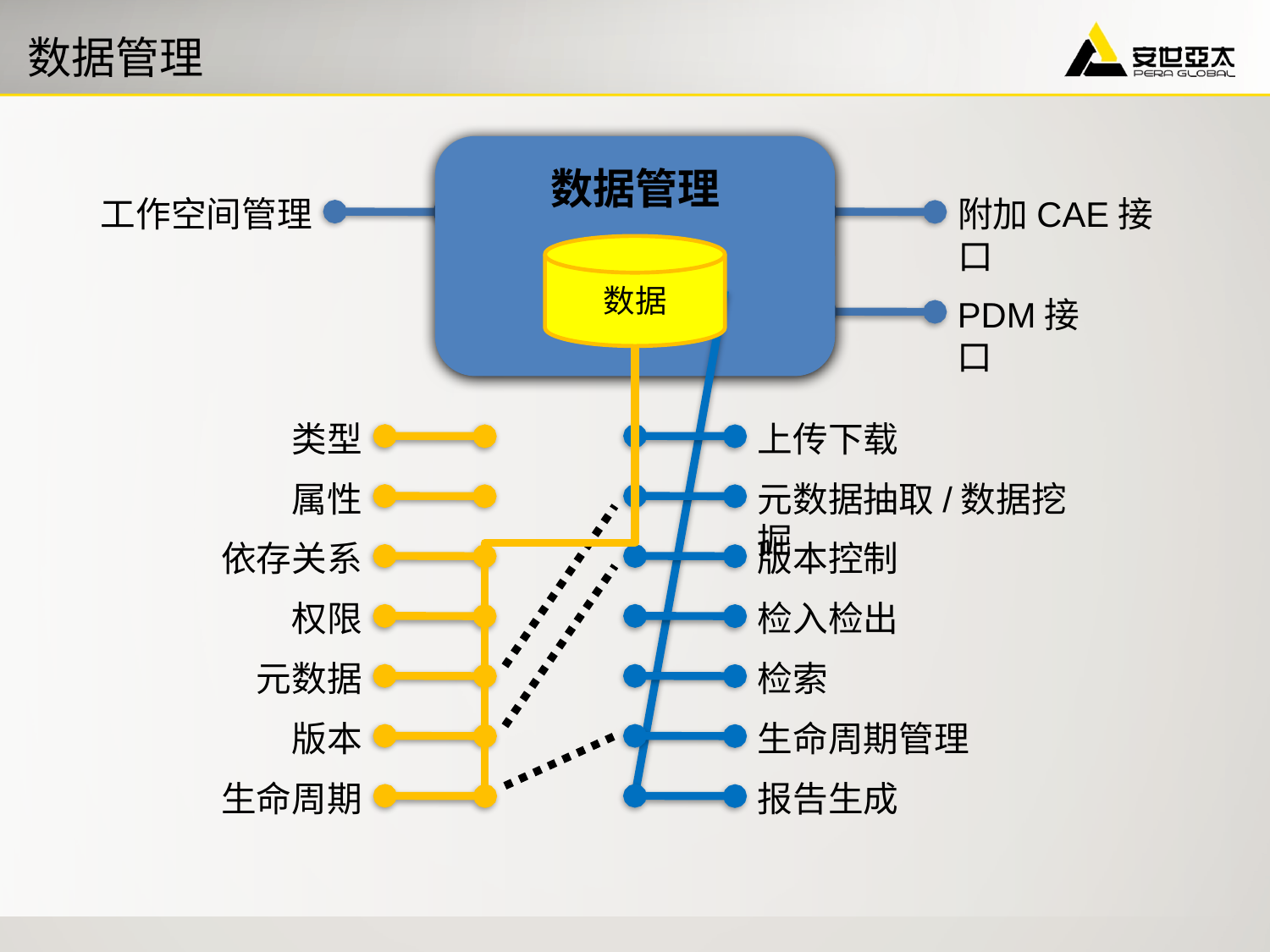

# 数据管理

数据管理
工作空间管理
附加CAE接口
数据
PDM接口
类型
上传下载
属性
元数据抽取/数据挖掘
依存关系
版本控制
权限
检入检出
元数据
检索
版本
生命周期管理
生命周期
报告生成